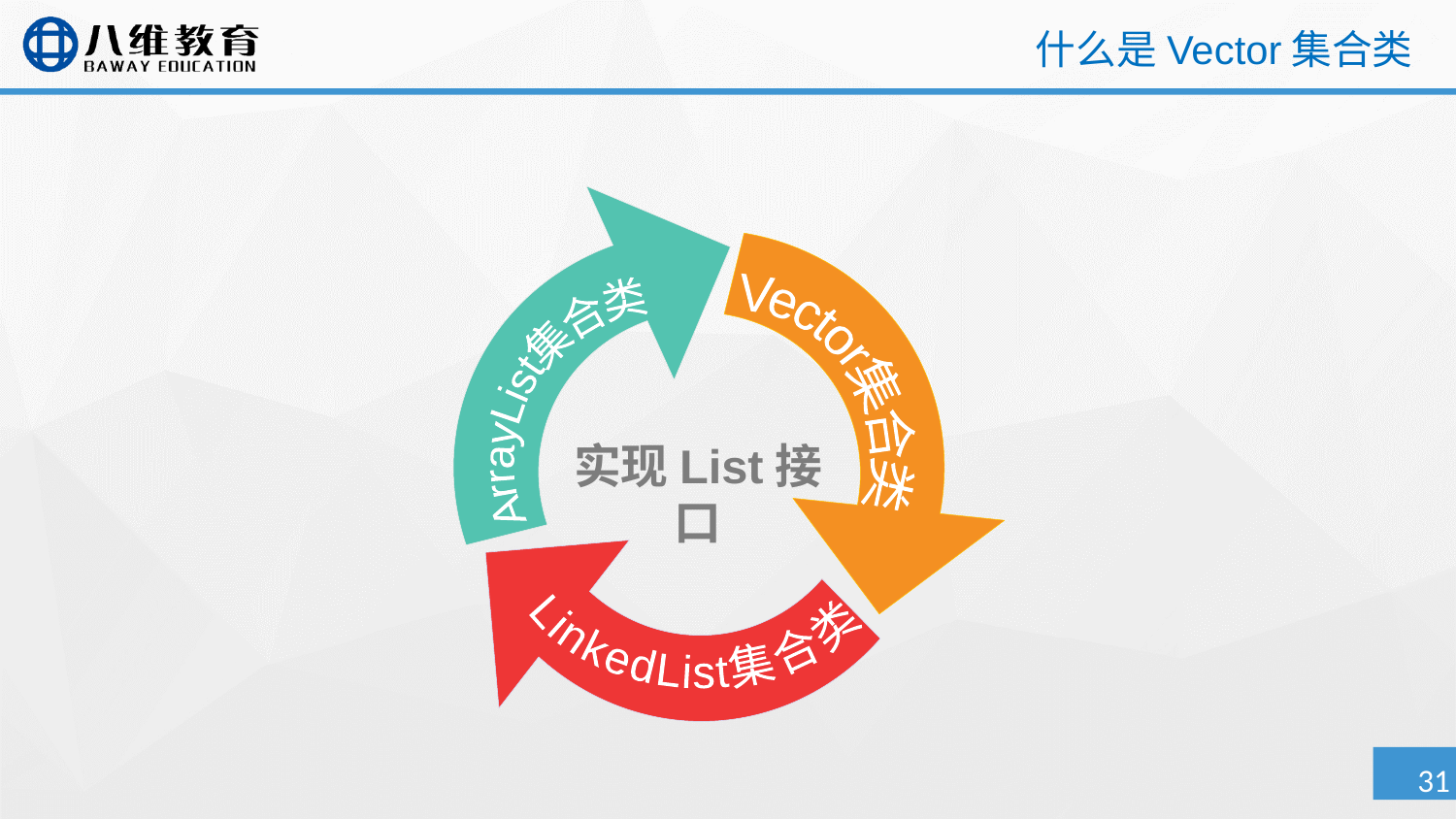

# 什么是Vector集合类

LinkedList集合类

ArrayList集合类

Vector集合类
实现List接口
31